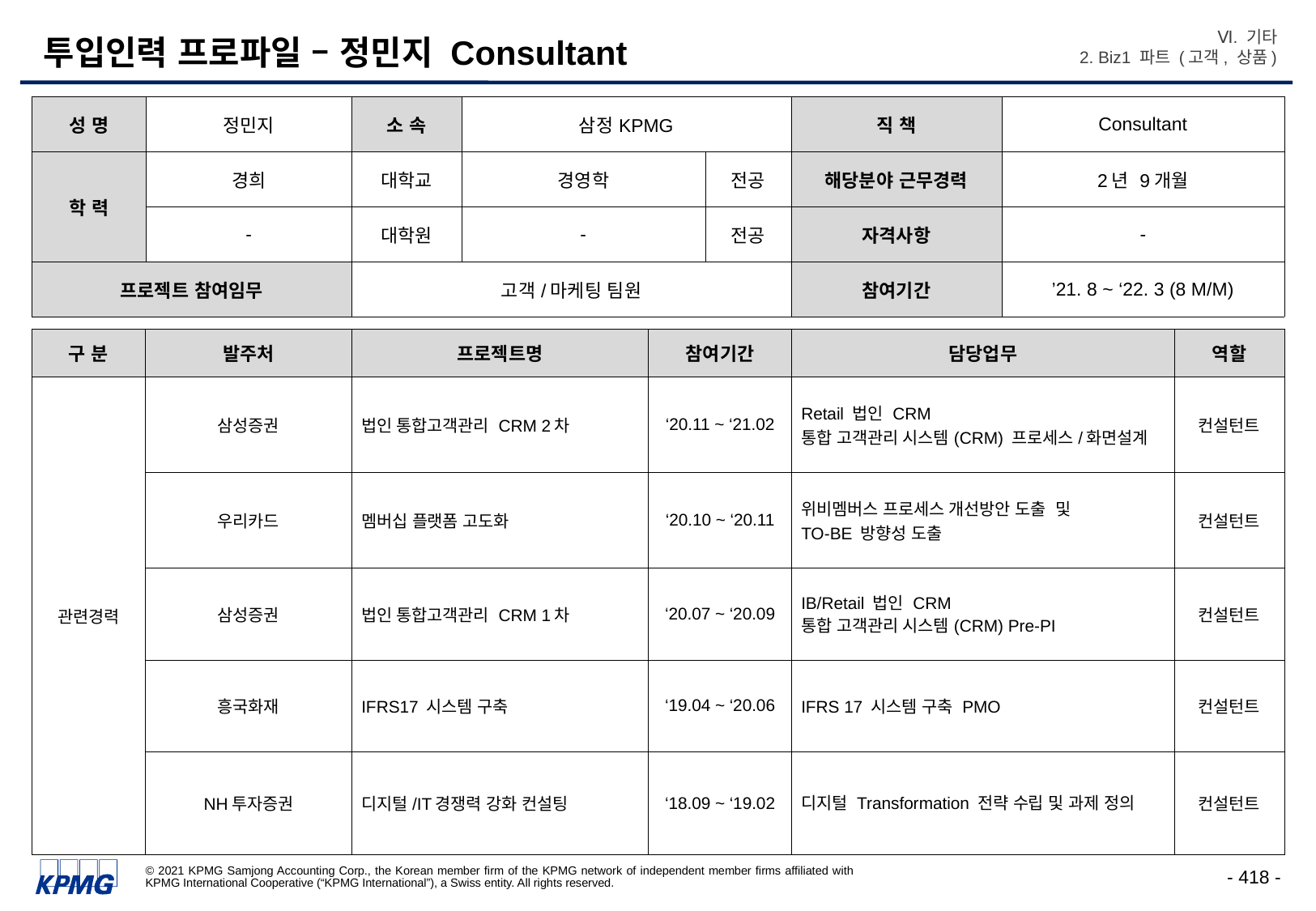

Ⅵ. 기타
2. Biz1 파트 (고객, 상품)
# 투입인력 프로파일 – 정민지 Consultant
| 성 명 | 정민지 | 소 속 | 삼정KPMG |  | 직 책 | Consultant |
| --- | --- | --- | --- | --- | --- | --- |
| 학 력 | 경희 | 대학교 | 경영학 | 전공 | 해당분야 근무경력 | 2년 9개월 |
|  | - | 대학원 | - | 전공 | 자격사항 | - |
| 프로젝트 참여임무 |  | 고객/마케팅 팀원 |  |  | 참여기간 | ’21. 8 ~ ‘22. 3 (8 M/M) |
| 구 분 | 발주처 | 프로젝트명 | 참여기간 | 담당업무 | 역할 |
| --- | --- | --- | --- | --- | --- |
| 관련경력 | 삼성증권 | 법인 통합고객관리 CRM 2차 | ‘20.11 ~ ‘21.02 | Retail 법인 CRM 통합 고객관리 시스템(CRM) 프로세스/화면설계 | 컨설턴트 |
|  | 우리카드 | 멤버십 플랫폼 고도화 | ‘20.10 ~ ‘20.11 | 위비멤버스 프로세스 개선방안 도출 및 TO-BE 방향성 도출 | 컨설턴트 |
|  | 삼성증권 | 법인 통합고객관리 CRM 1차 | ‘20.07 ~ ‘20.09 | IB/Retail 법인 CRM 통합 고객관리 시스템(CRM) Pre-PI | 컨설턴트 |
|  | 흥국화재 | IFRS17 시스템 구축 | ‘19.04 ~ ‘20.06 | IFRS 17 시스템 구축 PMO | 컨설턴트 |
|  | NH투자증권 | 디지털/IT경쟁력 강화 컨설팅 | ‘18.09 ~ ‘19.02 | 디지털 Transformation 전략 수립 및 과제 정의 | 컨설턴트 |